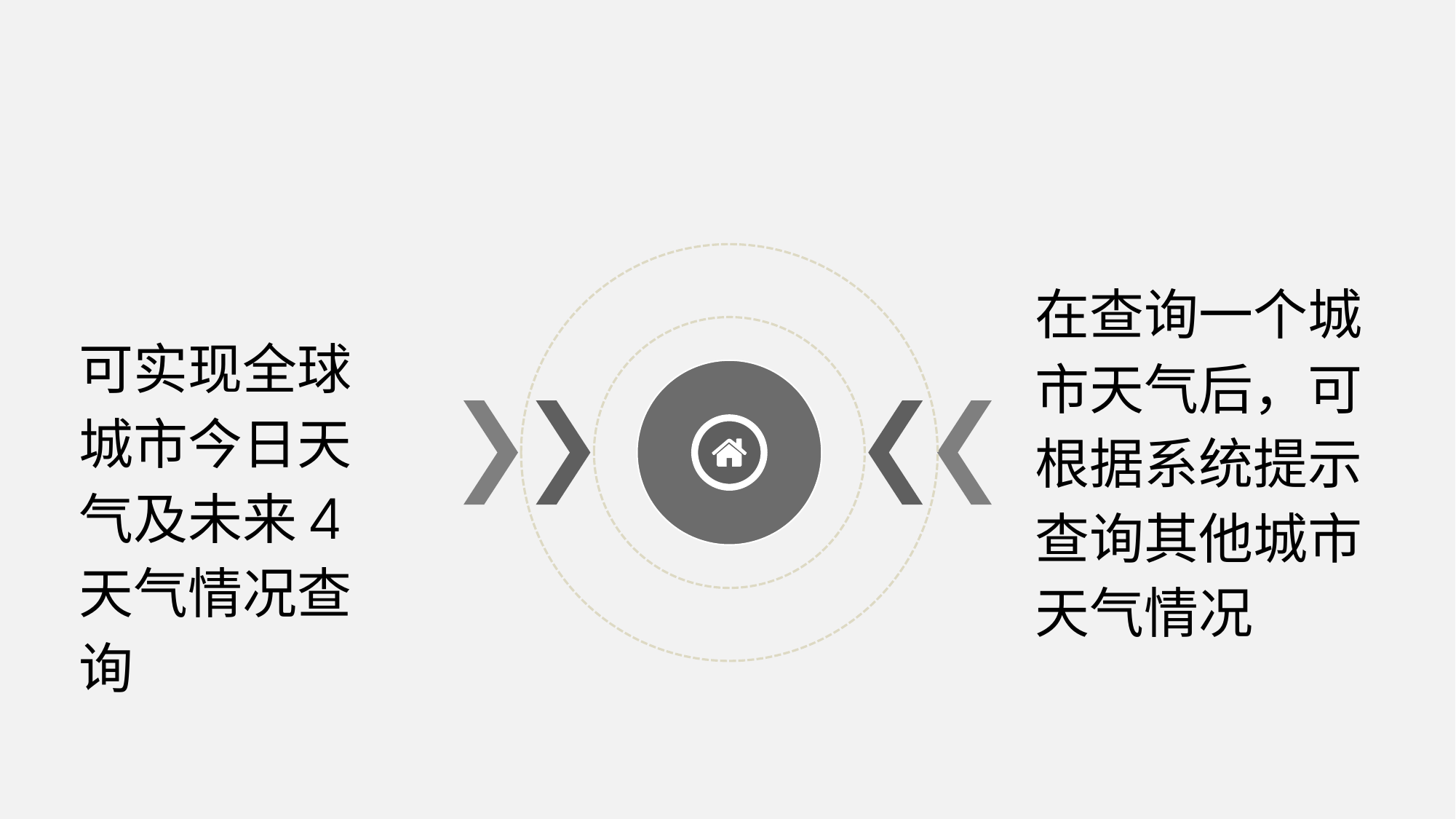

在查询一个城市天气后，可根据系统提示查询其他城市天气情况

可实现全球城市今日天气及未来4天气情况查询